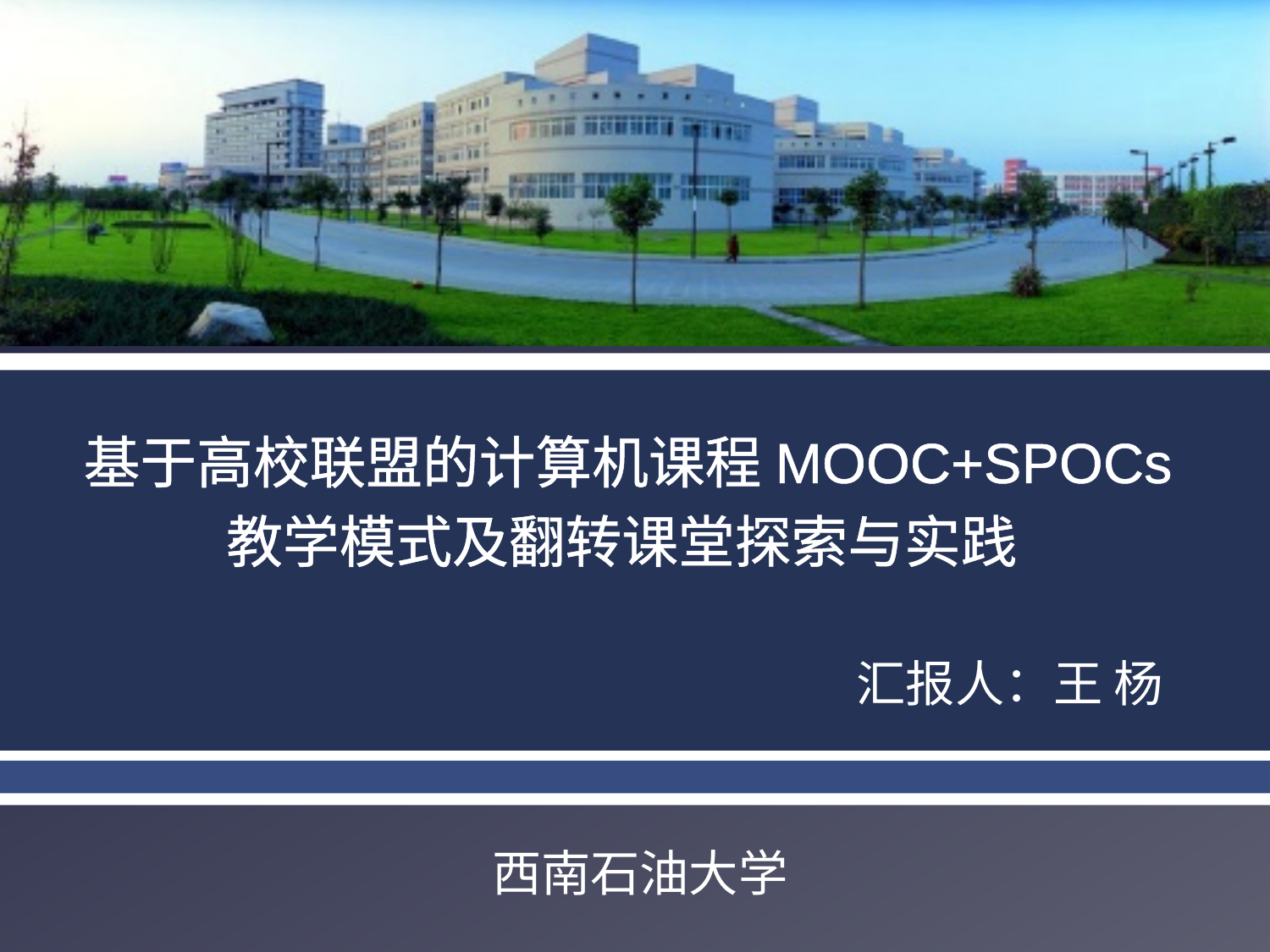

# 基于高校联盟的计算机课程MOOC+SPOCs 教学模式及翻转课堂探索与实践
                               汇报人：王 杨
西南石油大学